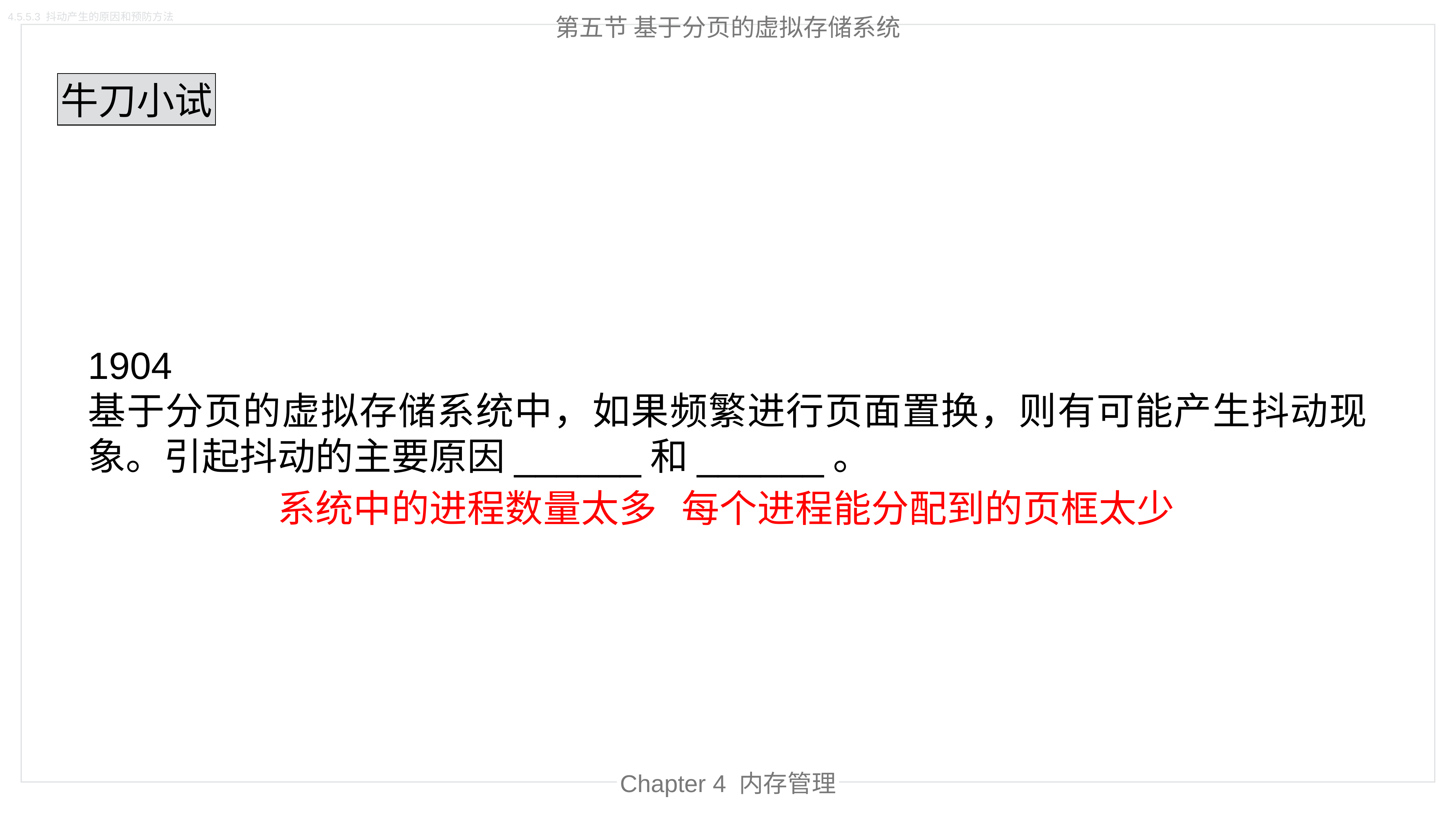

第五节 基于分页的虚拟存储系统
4.5.5.3 抖动产生的原因和预防方法

牛刀小试
1904
基于分页的虚拟存储系统中，如果频繁进行页面置换，则有可能产生抖动现象。引起抖动的主要原因______和______。
系统中的进程数量太多
每个进程能分配到的页框太少
Chapter 4 内存管理